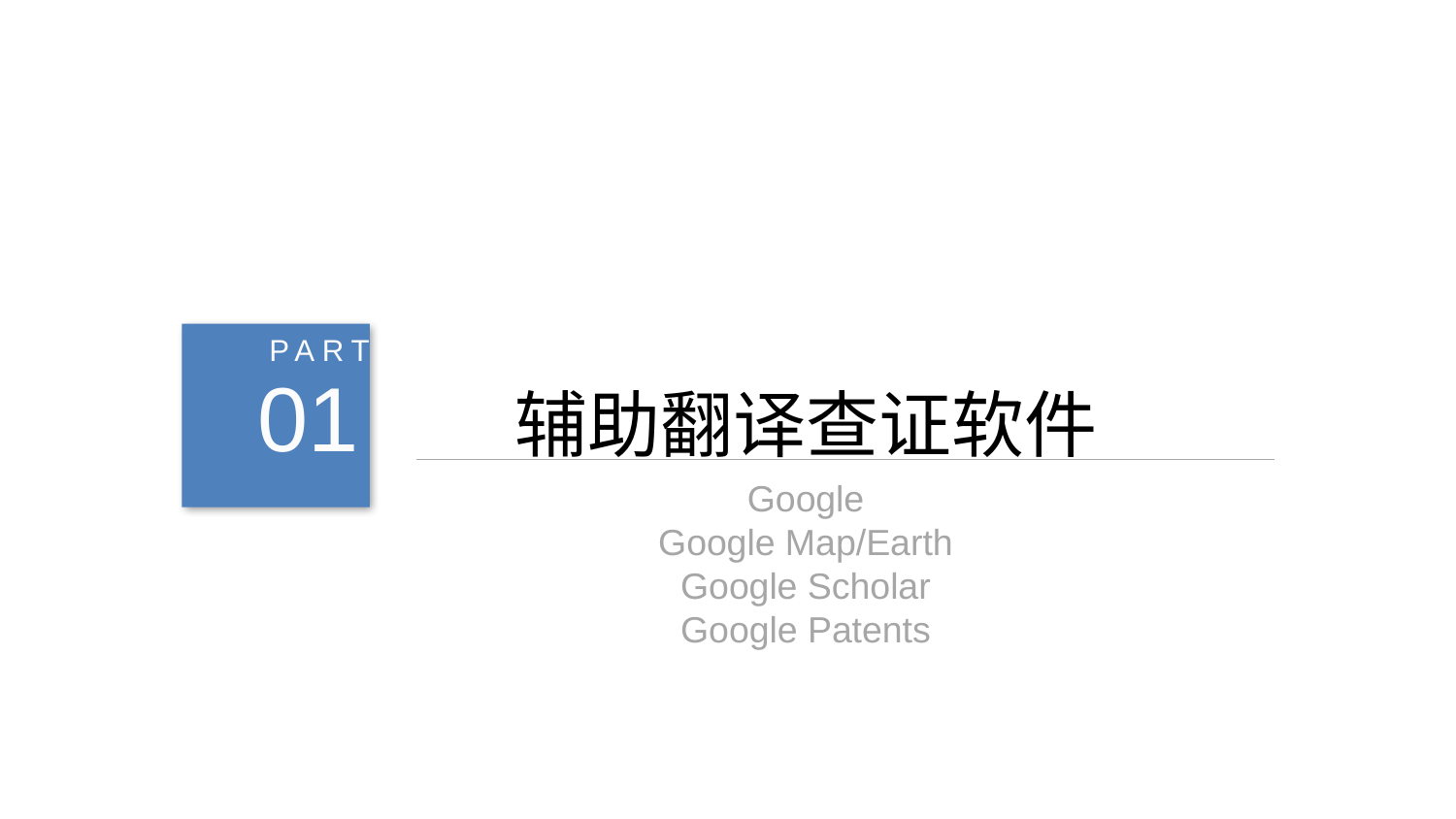

01
PART
辅助翻译查证软件
Google
Google Map/Earth
Google Scholar
Google Patents